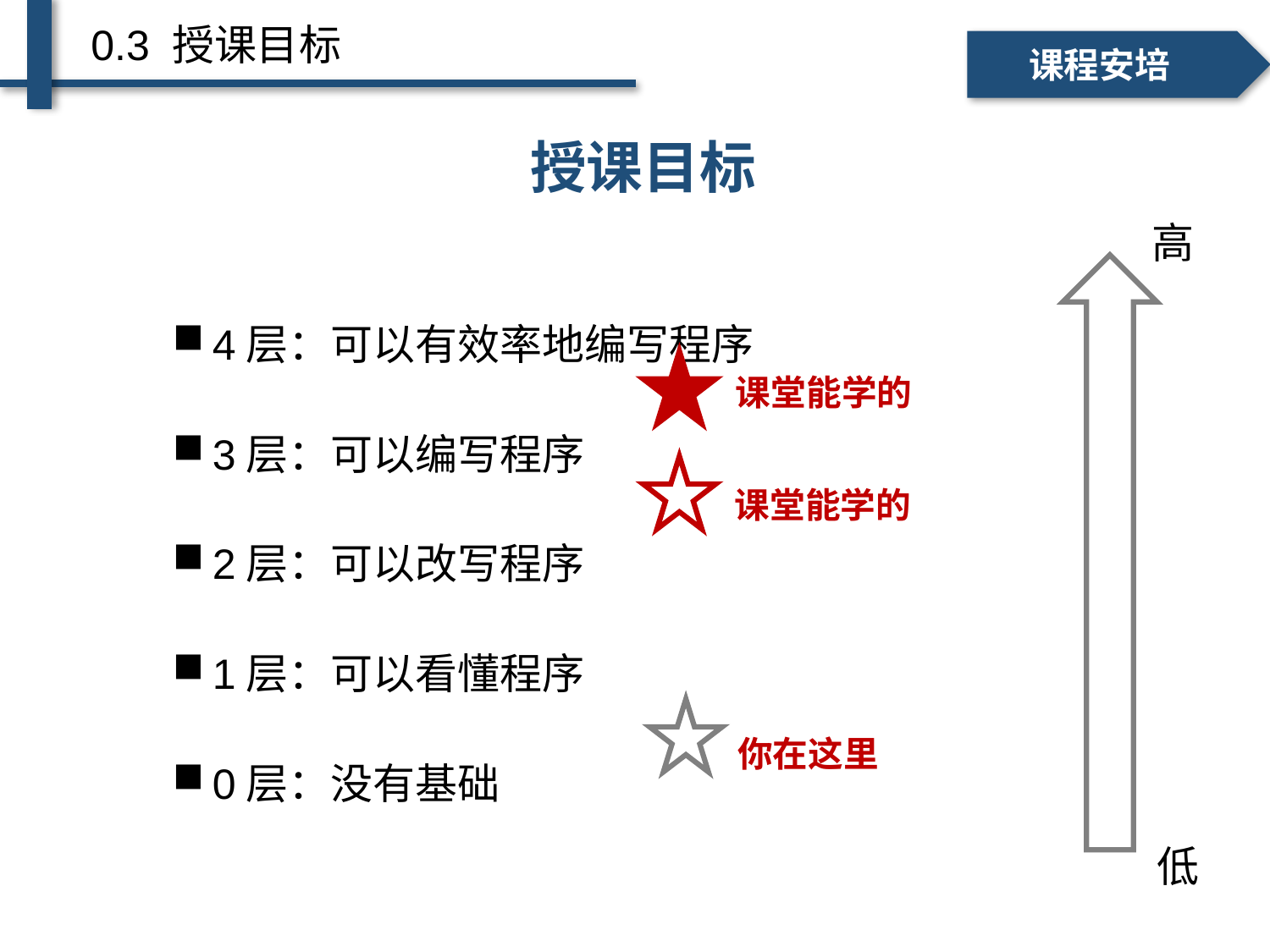

0.3 授课目标
一、个人简介
二、学术成绩

课程安培

授课目标
高

4层：可以有效率地编写程序

课堂能学的
3层：可以编写程序

课堂能学的
2层：可以改写程序
1层：可以看懂程序

你在这里
0层：没有基础
低
7